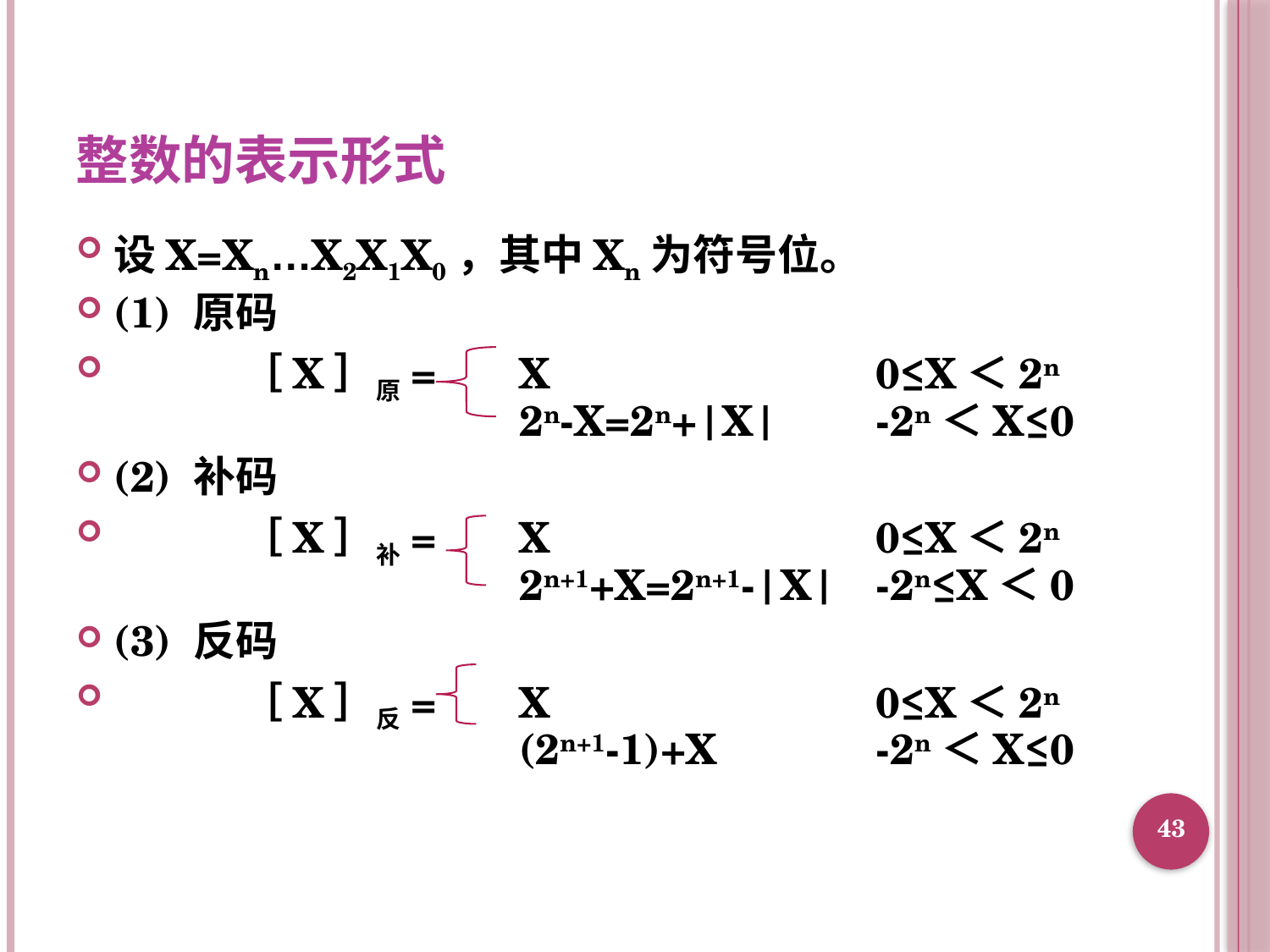

# 整数的表示形式
设X=Xn…X2X1X0，其中Xn为符号位。
(1) 原码
	［X］原=	  X			0≤X＜2n
			  2n-X=2n+|X|	-2n＜X≤0
(2) 补码
	［X］补=	  X			0≤X＜2n
			  2n+1+X=2n+1-|X|	-2n≤X＜0
(3) 反码
	［X］反=	  X			0≤X＜2n
			  (2n+1-1)+X		-2n＜X≤0

43